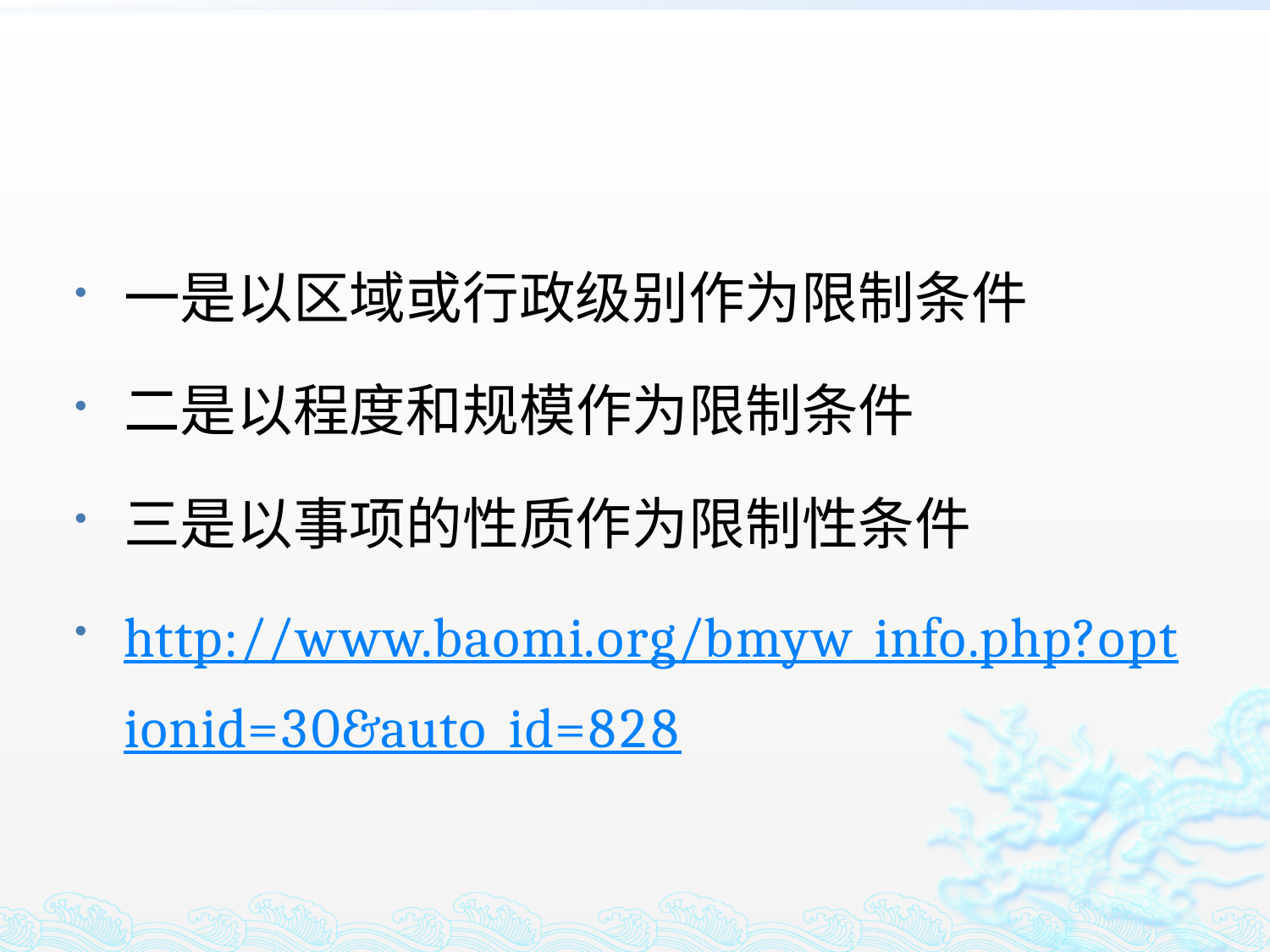

#
一是以区域或行政级别作为限制条件
二是以程度和规模作为限制条件
三是以事项的性质作为限制性条件
http://www.baomi.org/bmyw_info.php?optionid=30&auto_id=828